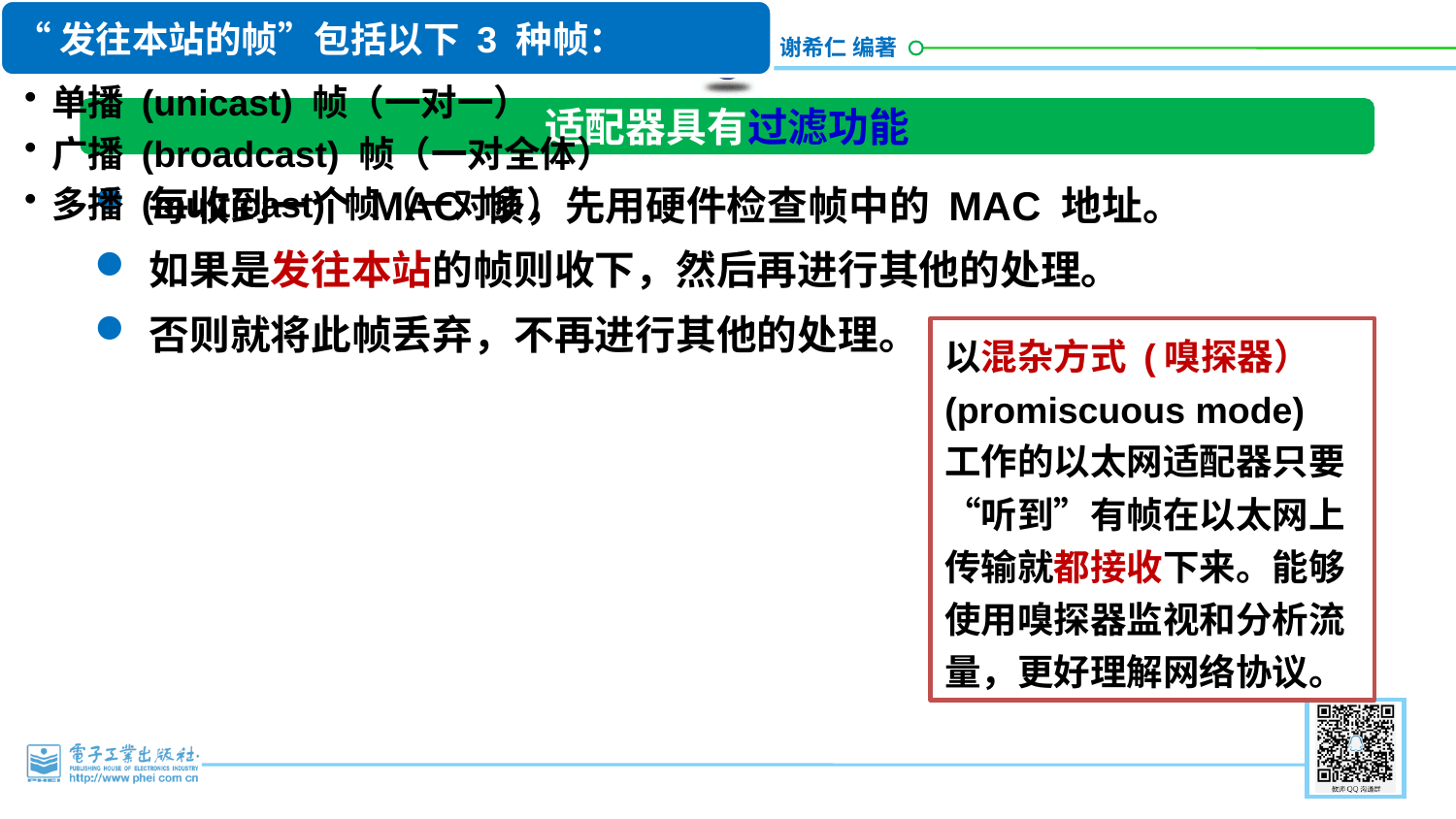

适配器具有过滤功能

每收到一个 MAC 帧，先用硬件检查帧中的 MAC 地址。
如果是发往本站的帧则收下，然后再进行其他的处理。
否则就将此帧丢弃，不再进行其他的处理。
以混杂方式 (嗅探器）(promiscuous mode) 工作的以太网适配器只要“听到”有帧在以太网上传输就都接收下来。能够使用嗅探器监视和分析流量，更好理解网络协议。
“发往本站的帧”包括以下 3 种帧：
单播 (unicast) 帧（一对一）
广播 (broadcast) 帧（一对全体）
多播 (multicast) 帧（一对多）